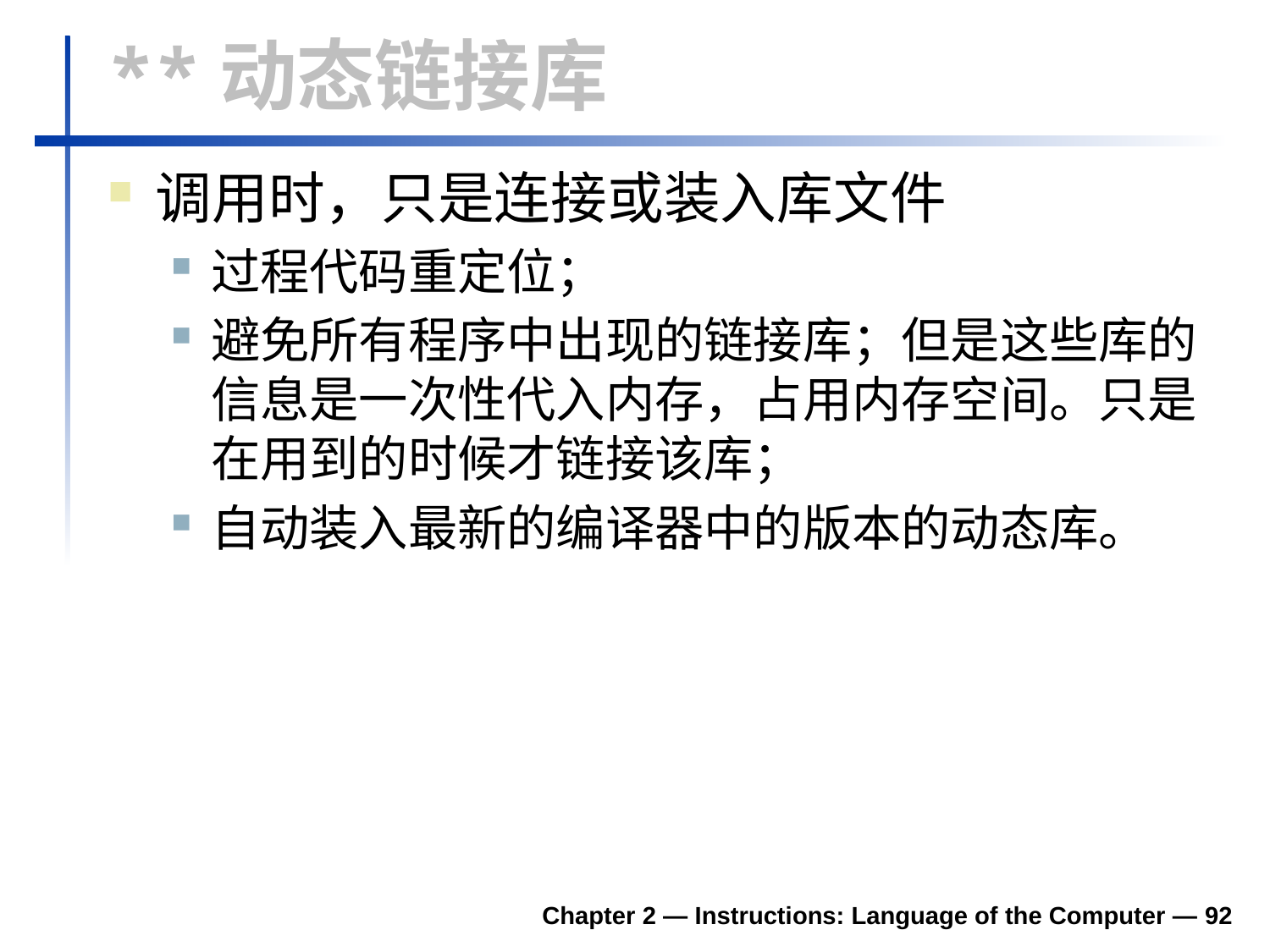

# **动态链接库
调用时，只是连接或装入库文件
过程代码重定位；
避免所有程序中出现的链接库；但是这些库的信息是一次性代入内存，占用内存空间。只是在用到的时候才链接该库；
自动装入最新的编译器中的版本的动态库。
Chapter 2 — Instructions: Language of the Computer — 92